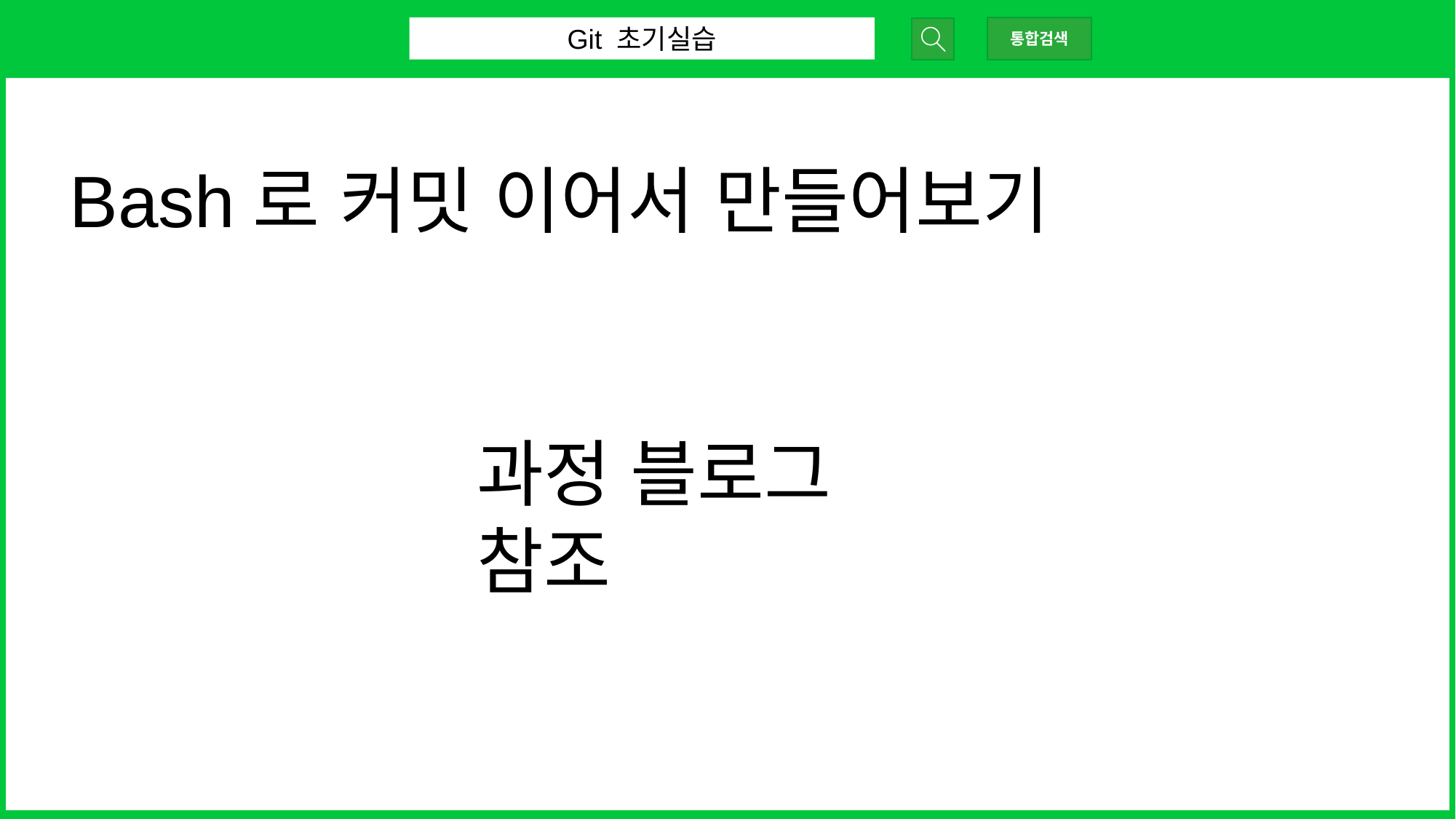

Git 초기실습
통합검색

Bash로 커밋 이어서 만들어보기
과정 블로그 참조